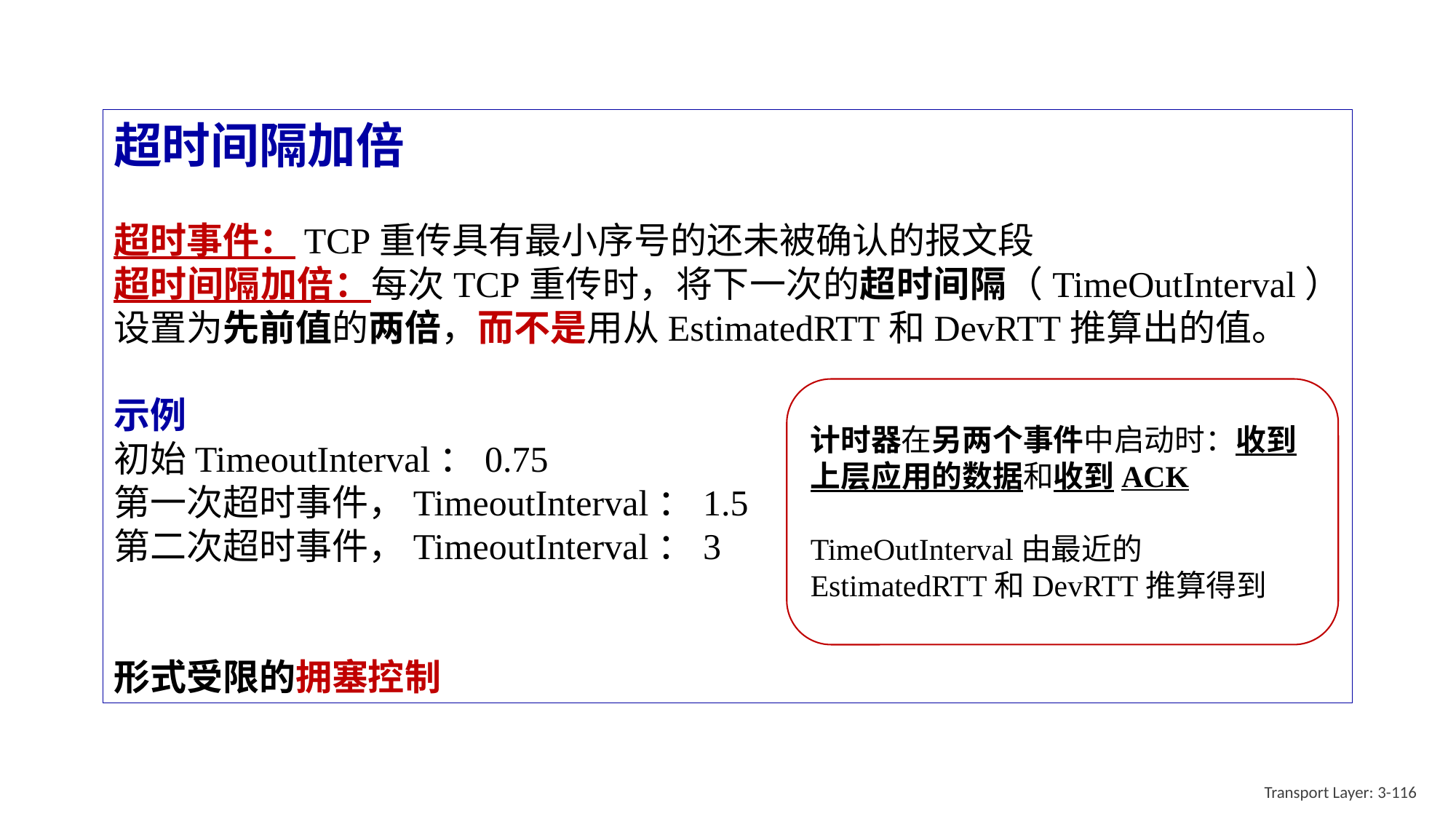

超时间隔加倍

超时事件：TCP重传具有最小序号的还未被确认的报文段
超时间隔加倍：每次TCP重传时，将下一次的超时间隔（TimeOutInterval）设置为先前值的两倍，而不是用从EstimatedRTT和DevRTT推算出的值。

示例
初始TimeoutInterval：0.75
第一次超时事件，TimeoutInterval：1.5
第二次超时事件，TimeoutInterval：3

形式受限的拥塞控制
计时器在另两个事件中启动时：收到上层应用的数据和收到ACK

TimeOutInterval由最近的EstimatedRTT和DevRTT推算得到
Transport Layer: 3-116